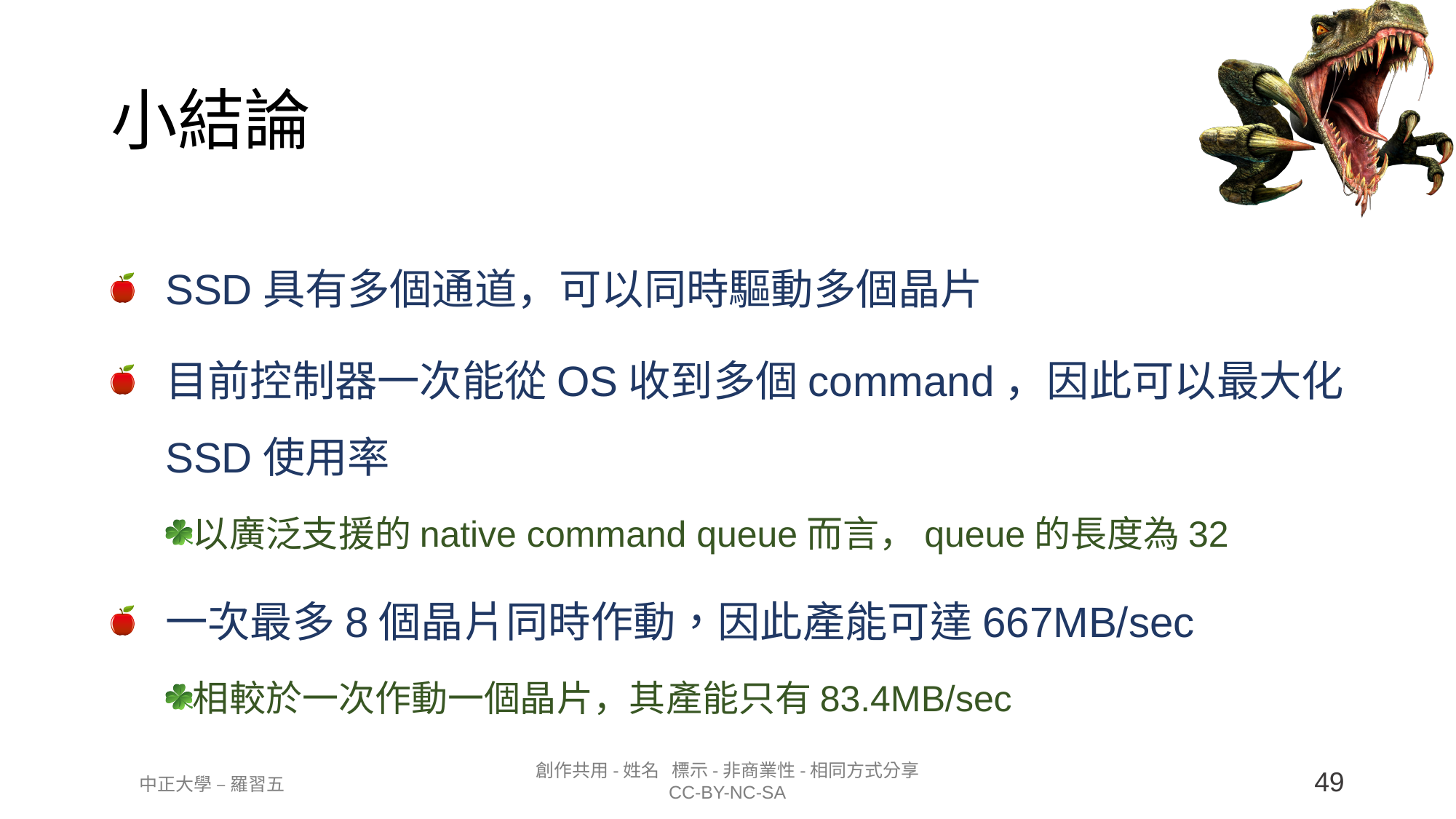

# 小結論
SSD具有多個通道，可以同時驅動多個晶片
目前控制器一次能從OS收到多個command，因此可以最大化SSD使用率
以廣泛支援的native command queue而言，queue的長度為32
一次最多8個晶片同時作動，因此產能可達667MB/sec
相較於一次作動一個晶片，其產能只有83.4MB/sec